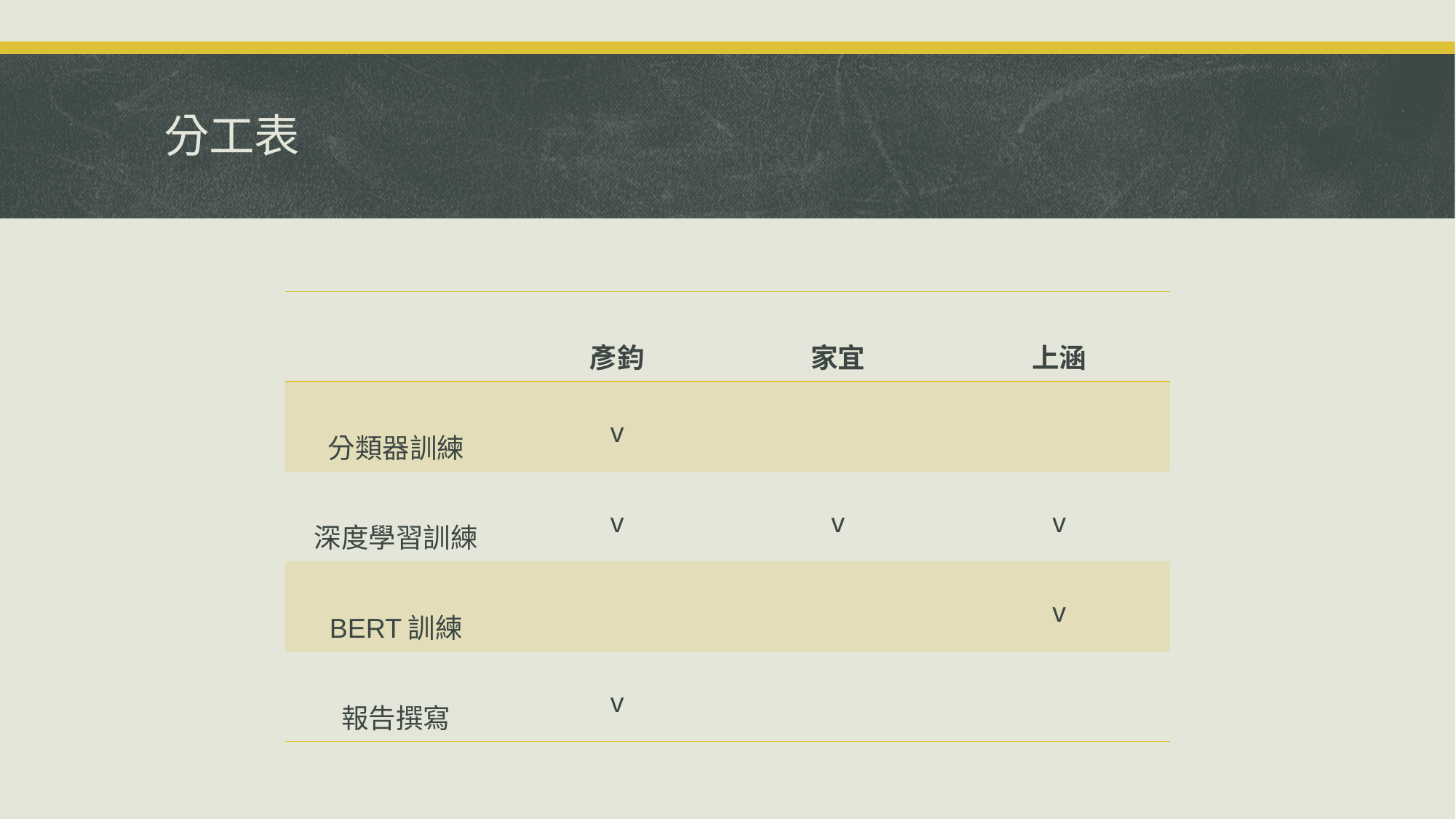

# 分工表
|  | 彥鈞 | 家宜 | 上涵 |
| --- | --- | --- | --- |
| 分類器訓練 | v |  |  |
| 深度學習訓練 | v | v | v |
| BERT訓練 |  |  | v |
| 報告撰寫 | v |  |  |